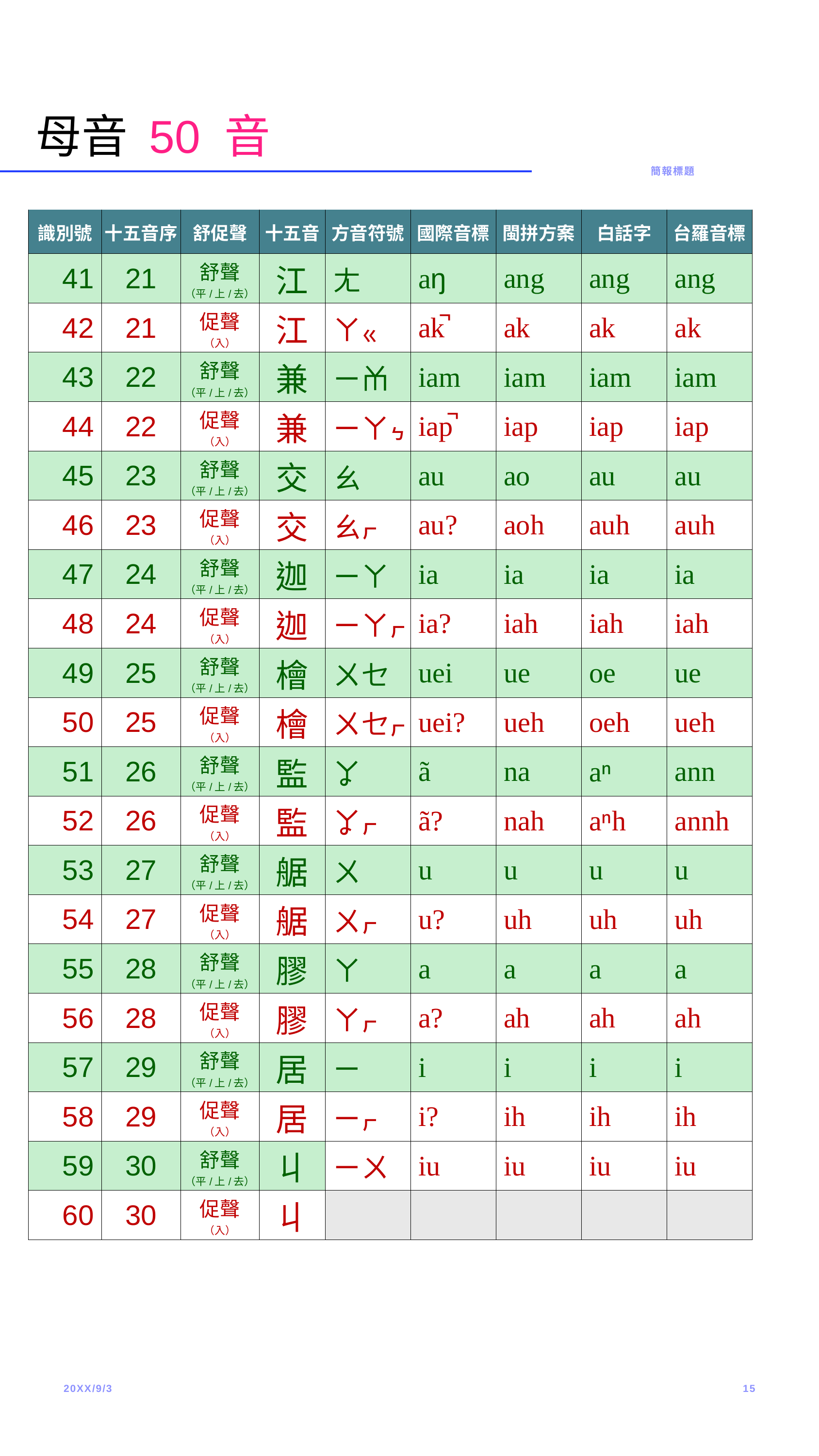

# 母音 50 音
簡報標題
| 識別號 | 十五音序 | 舒促聲 | 十五音 | 方音符號 | 國際音標 | 閩拼方案 | 白話字 | 台羅音標 |
| --- | --- | --- | --- | --- | --- | --- | --- | --- |
| 41 | 21 | 舒聲 （平/上/去） | 江 | ㄤ | aŋ | ang | ang | ang |
| 42 | 21 | 促聲 （入） | 江 | ㄚㆻ | ak̚ | ak | ak | ak |
| 43 | 22 | 舒聲 （平/上/去） | 兼 | ㄧㆰ | iam | iam | iam | iam |
| 44 | 22 | 促聲 （入） | 兼 | ㄧㄚㆴ | iap̚ | iap | iap | iap |
| 45 | 23 | 舒聲 （平/上/去） | 交 | ㄠ | au | ao | au | au |
| 46 | 23 | 促聲 （入） | 交 | ㄠㆷ | au? | aoh | auh | auh |
| 47 | 24 | 舒聲 （平/上/去） | 迦 | ㄧㄚ | ia | ia | ia | ia |
| 48 | 24 | 促聲 （入） | 迦 | ㄧㄚㆷ | ia? | iah | iah | iah |
| 49 | 25 | 舒聲 （平/上/去） | 檜 | ㄨㆤ | uei | ue | oe | ue |
| 50 | 25 | 促聲 （入） | 檜 | ㄨㆤㆷ | uei? | ueh | oeh | ueh |
| 51 | 26 | 舒聲 （平/上/去） | 監 | ㆩ | ã | na | aⁿ | ann |
| 52 | 26 | 促聲 （入） | 監 | ㆩㆷ | ã? | nah | aⁿh | annh |
| 53 | 27 | 舒聲 （平/上/去） | 艍 | ㄨ | u | u | u | u |
| 54 | 27 | 促聲 （入） | 艍 | ㄨㆷ | u? | uh | uh | uh |
| 55 | 28 | 舒聲 （平/上/去） | 膠 | ㄚ | a | a | a | a |
| 56 | 28 | 促聲 （入） | 膠 | ㄚㆷ | a? | ah | ah | ah |
| 57 | 29 | 舒聲 （平/上/去） | 居 | ㄧ | i | i | i | i |
| 58 | 29 | 促聲 （入） | 居 | ㄧㆷ | i? | ih | ih | ih |
| 59 | 30 | 舒聲 （平/上/去） | 丩 | ㄧㄨ | iu | iu | iu | iu |
| 60 | 30 | 促聲 （入） | 丩 |  |  |  |  |  |
20XX/9/3
15